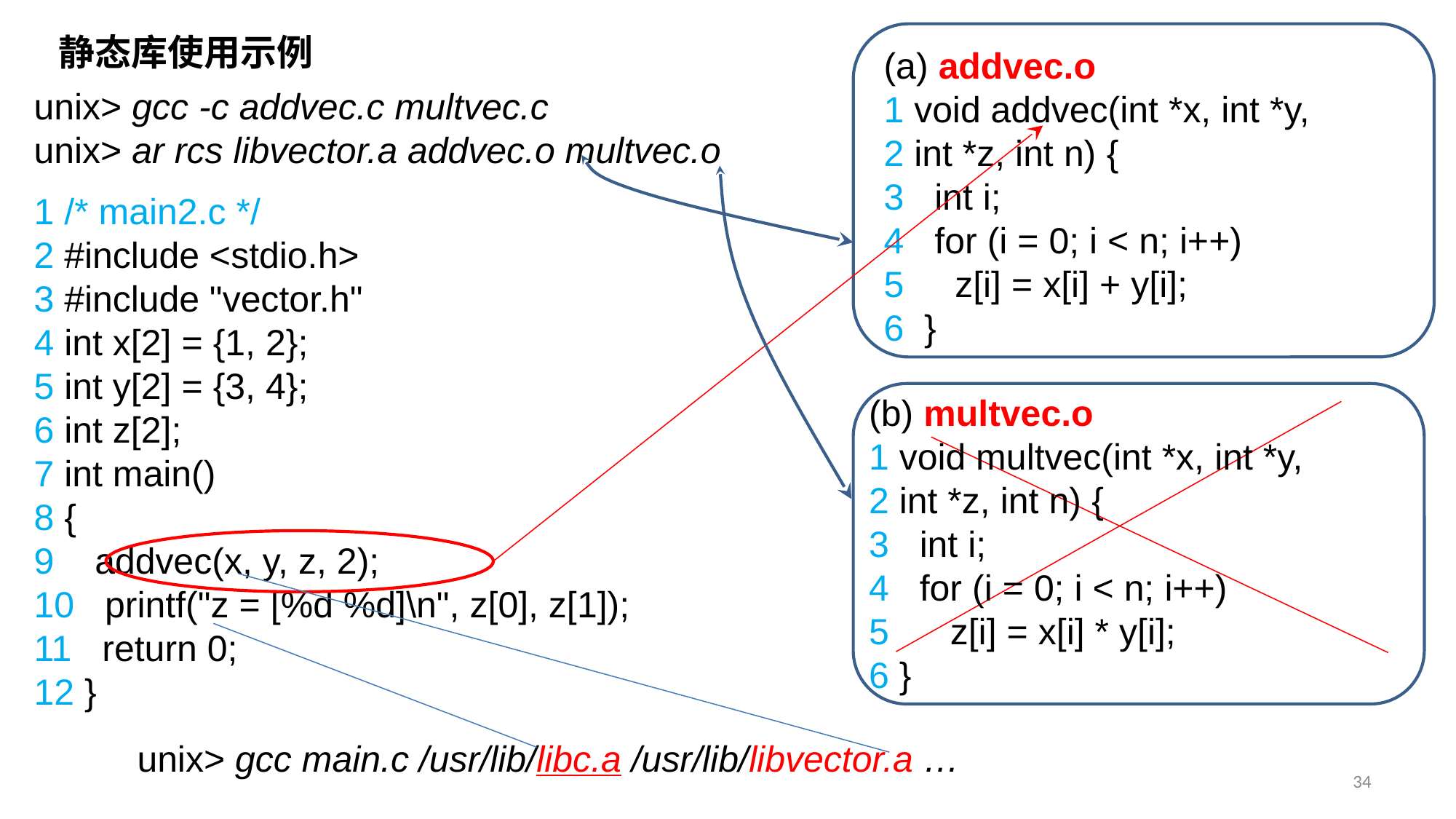

静态库使用示例
(a) addvec.o
1 void addvec(int *x, int *y,
2 int *z, int n) {
3   int i;
4   for (i = 0; i < n; i++)
5     z[i] = x[i] + y[i];
6  }
unix> gcc -c addvec.c multvec.c
unix> ar rcs libvector.a addvec.o multvec.o

1 /* main2.c */
2 #include <stdio.h>
3 #include "vector.h"
4 int x[2] = {1, 2};
5 int y[2] = {3, 4};
6 int z[2];
7 int main()
8 {
9    addvec(x, y, z, 2);
10   printf("z = [%d %d]\n", z[0], z[1]);
11   return 0;
12 }

(b) multvec.o
1 void multvec(int *x, int *y,
2 int *z, int n) {
3   int i;
4   for (i = 0; i < n; i++)
5      z[i] = x[i] * y[i];
6 }

unix> gcc main.c /usr/lib/libc.a /usr/lib/libvector.a …
34